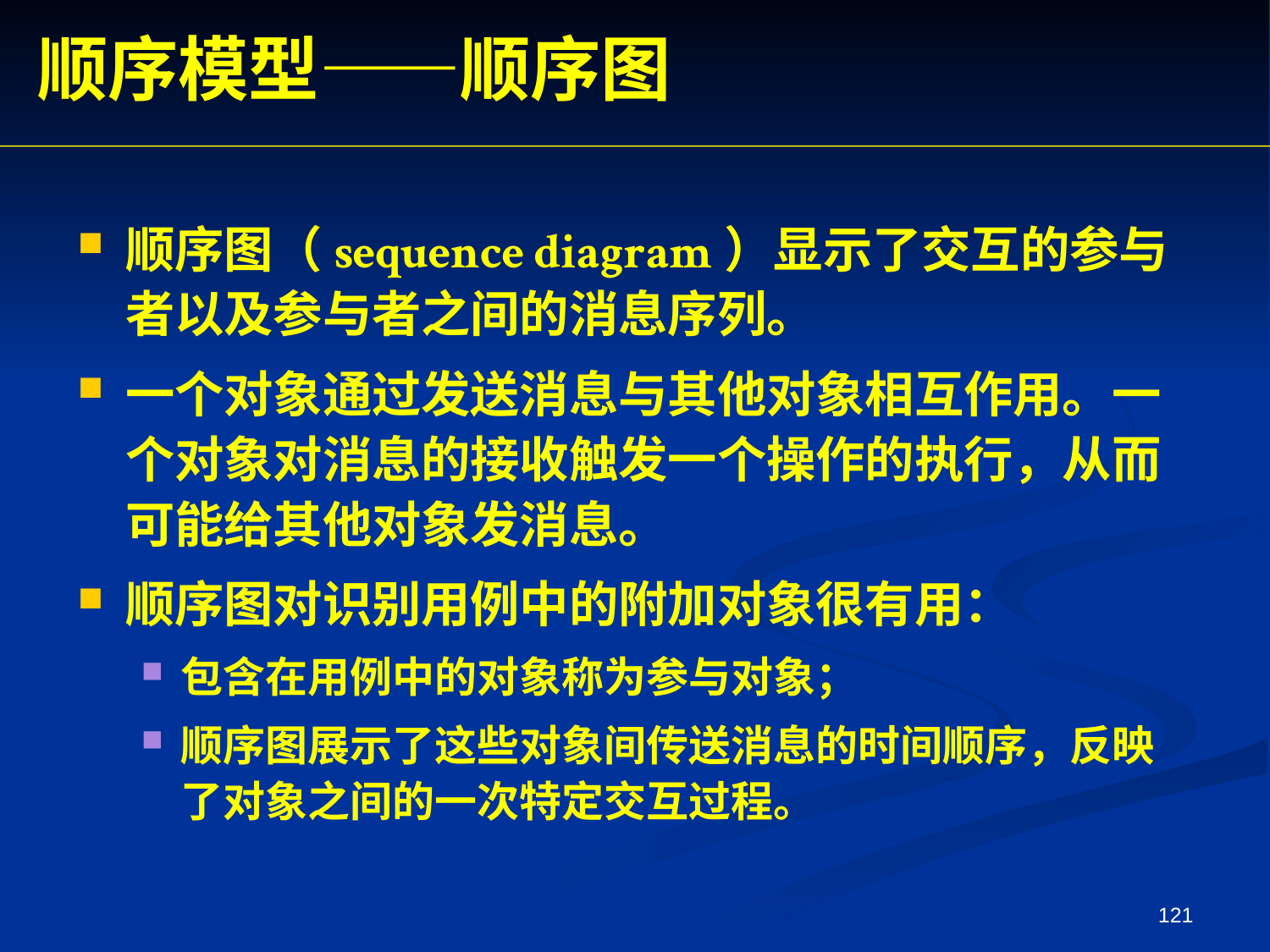

顺序模型——顺序图

顺序图（sequence diagram）显示了交互的参与者以及参与者之间的消息序列。
一个对象通过发送消息与其他对象相互作用。一个对象对消息的接收触发一个操作的执行，从而可能给其他对象发消息。
顺序图对识别用例中的附加对象很有用：
包含在用例中的对象称为参与对象；
顺序图展示了这些对象间传送消息的时间顺序，反映了对象之间的一次特定交互过程。
121